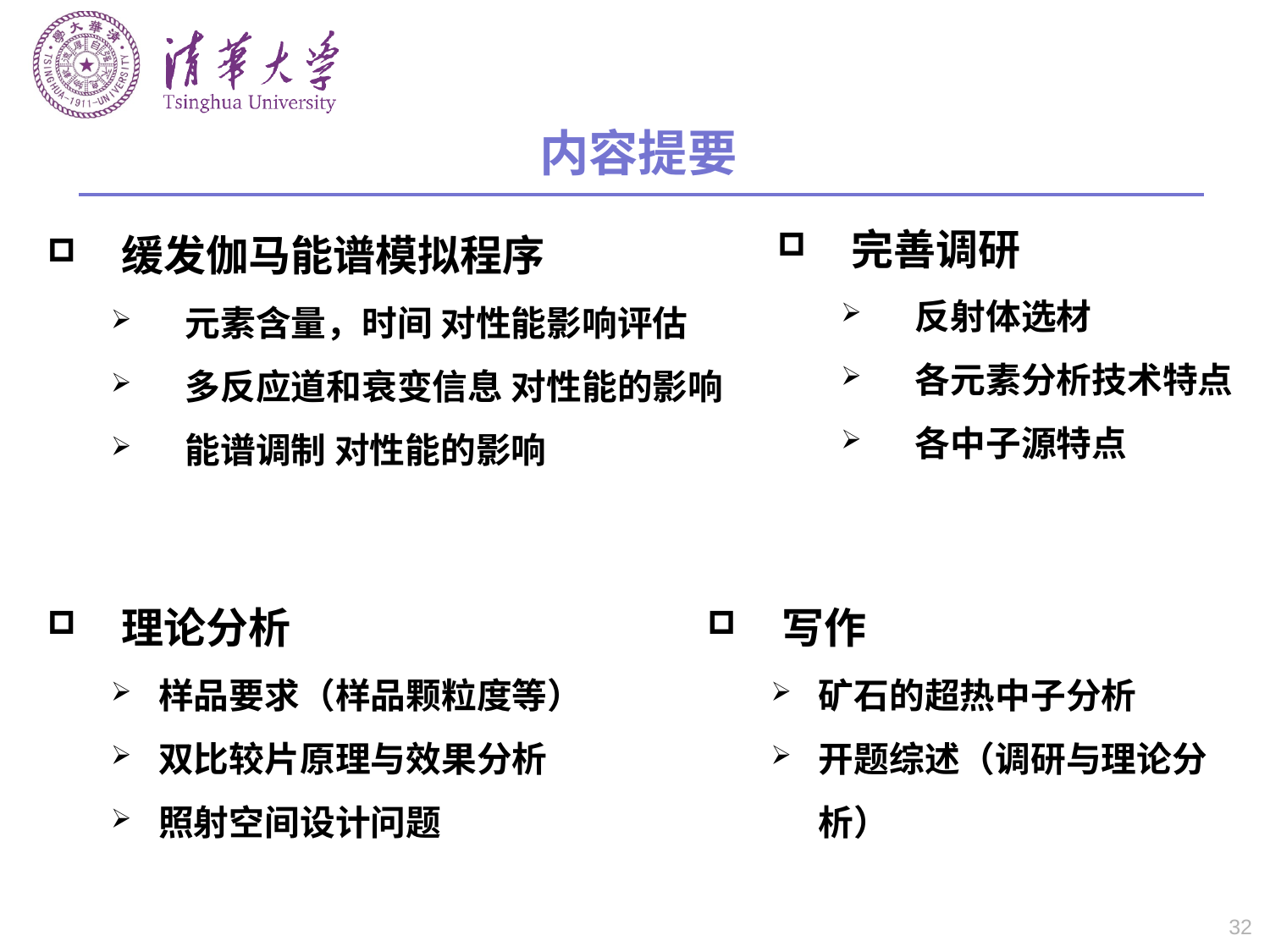

# 内容提要
完善调研
反射体选材
各元素分析技术特点
各中子源特点
缓发伽马能谱模拟程序
元素含量，时间 对性能影响评估
多反应道和衰变信息 对性能的影响
能谱调制 对性能的影响
写作
矿石的超热中子分析
开题综述（调研与理论分析）
理论分析
样品要求（样品颗粒度等）
双比较片原理与效果分析
照射空间设计问题
32